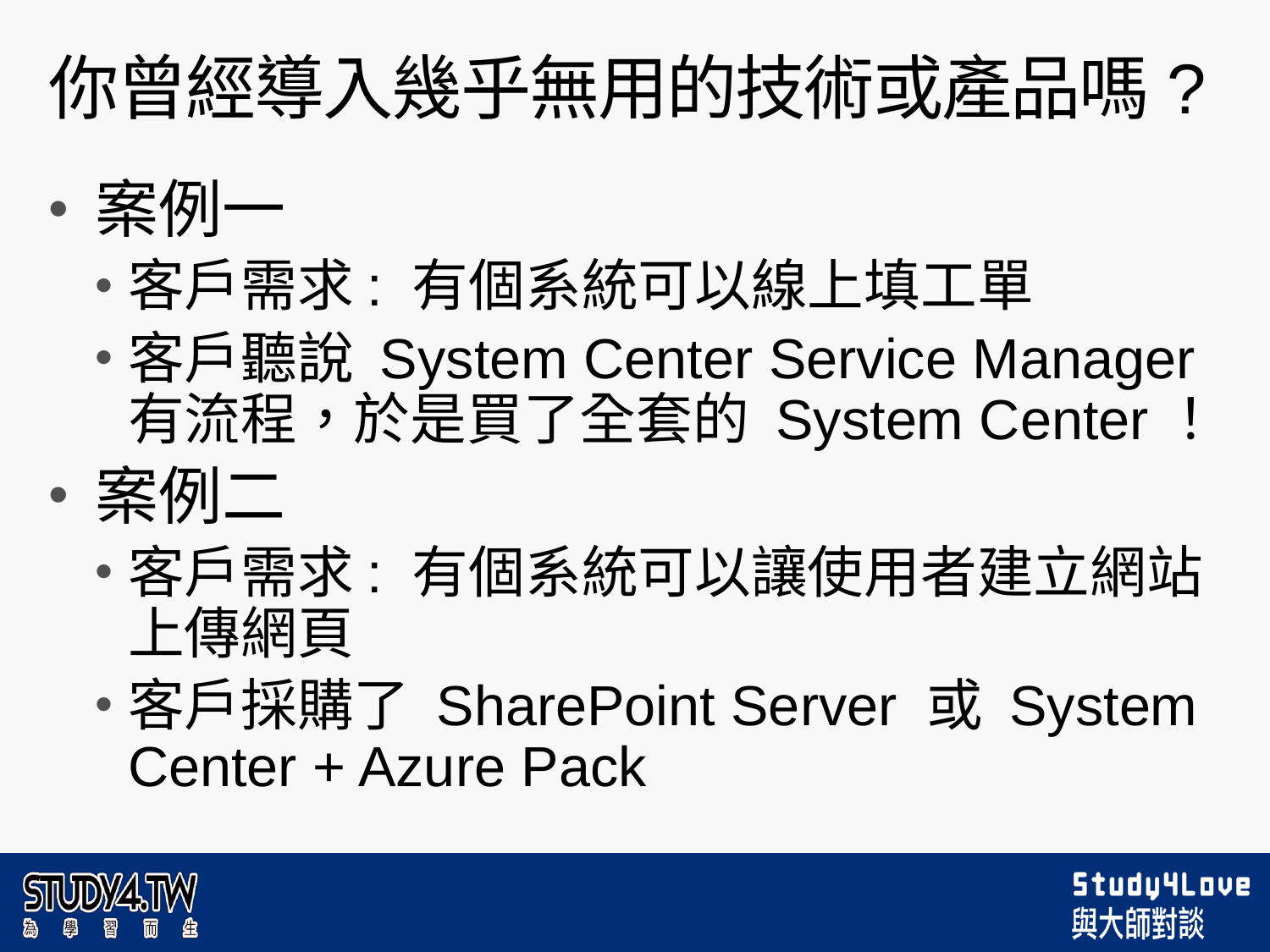

# 你曾經導入幾乎無用的技術或產品嗎?
案例一
客戶需求: 有個系統可以線上填工單
客戶聽說 System Center Service Manager 有流程，於是買了全套的 System Center！
案例二
客戶需求: 有個系統可以讓使用者建立網站上傳網頁
客戶採購了 SharePoint Server 或 System Center + Azure Pack